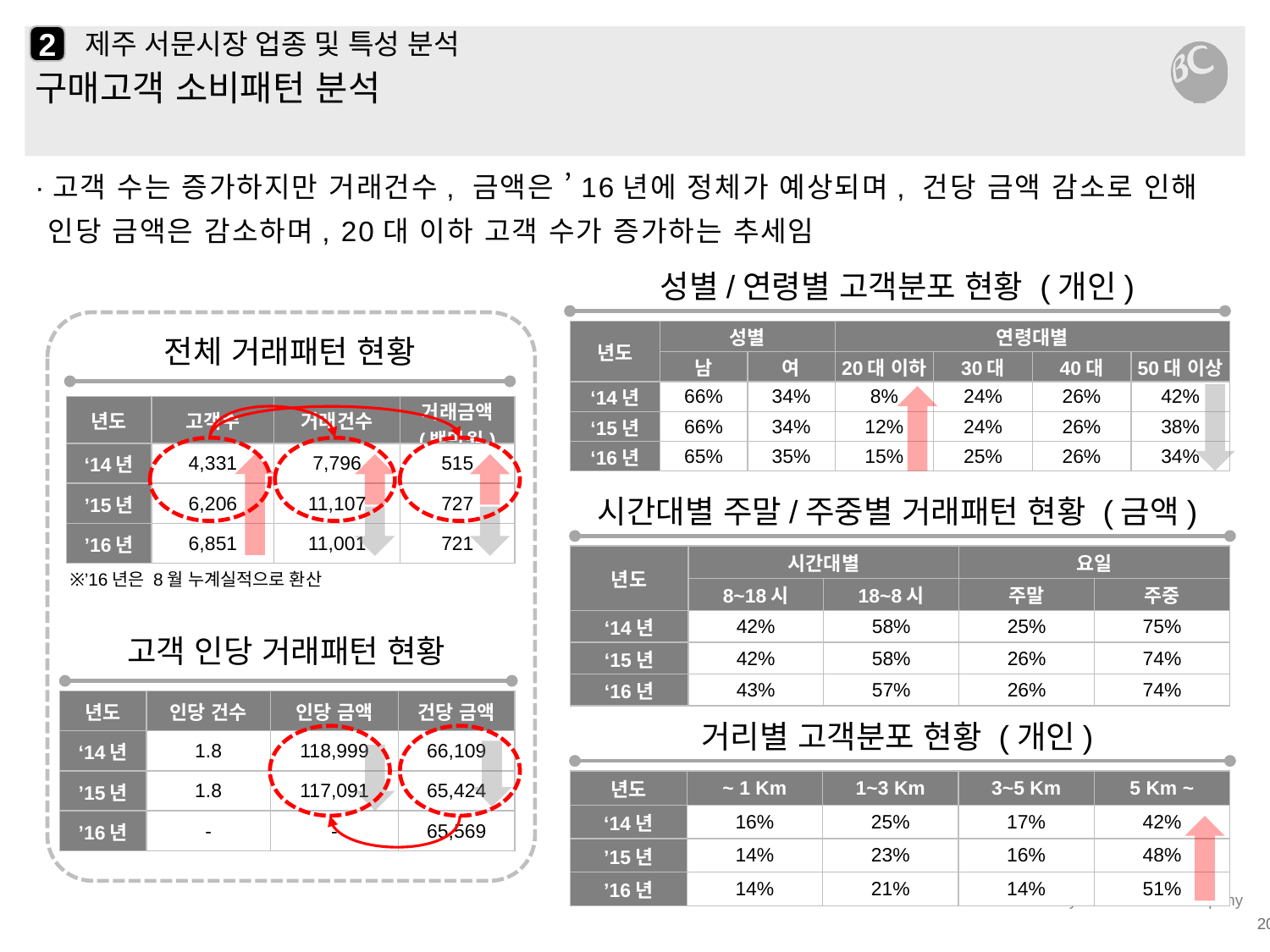

2
# 제주 서문시장 업종 및 특성 분석
구매고객 소비패턴 분석
·고객 수는 증가하지만 거래건수, 금액은 ’16년에 정체가 예상되며, 건당 금액 감소로 인해 인당 금액은 감소하며, 20대 이하 고객 수가 증가하는 추세임
성별/연령별 고객분포 현황 (개인)

| 년도 | 성별 |  | 연령대별 |  |  |  |
| --- | --- | --- | --- | --- | --- | --- |
|  | 남 | 여 | 20대 이하 | 30대 | 40대 | 50대 이상 |
| ‘14년 | 66% | 34% | 8% | 24% | 26% | 42% |
| ‘15년 | 66% | 34% | 12% | 24% | 26% | 38% |
| ‘16년 | 65% | 35% | 15% | 25% | 26% | 34% |
전체 거래패턴 현황

| 년도 | 고객수 | 거래건수 | 거래금액 (백만원) |
| --- | --- | --- | --- |
| ‘14년 | 4,331 | 7,796 | 515 |
| ’15년 | 6,206 | 11,107 | 727 |
| ’16년 | 6,851 | 11,001 | 721 |

시간대별 주말/주중별 거래패턴 현황 (금액)

| 년도 | 시간대별 |  | 요일 |  |
| --- | --- | --- | --- | --- |
|  | 8~18시 | 18~8시 | 주말 | 주중 |
| ‘14년 | 42% | 58% | 25% | 75% |
| ‘15년 | 42% | 58% | 26% | 74% |
| ‘16년 | 43% | 57% | 26% | 74% |
※’16년은 8월 누계실적으로 환산
고객 인당 거래패턴 현황
| 년도 | 인당 건수 | 인당 금액 | 건당 금액 |
| --- | --- | --- | --- |
| ‘14년 | 1.8 | 118,999 | 66,109 |
| ’15년 | 1.8 | 117,091 | 65,424 |
| ’16년 | - | - | 65,569 |
거리별 고객분포 현황 (개인)

| 년도 | ~ 1 Km | 1~3 Km | 3~5 Km | 5 Km ~ |
| --- | --- | --- | --- | --- |
| ‘14년 | 16% | 25% | 17% | 42% |
| ’15년 | 14% | 23% | 16% | 48% |
| ’16년 | 14% | 21% | 14% | 51% |